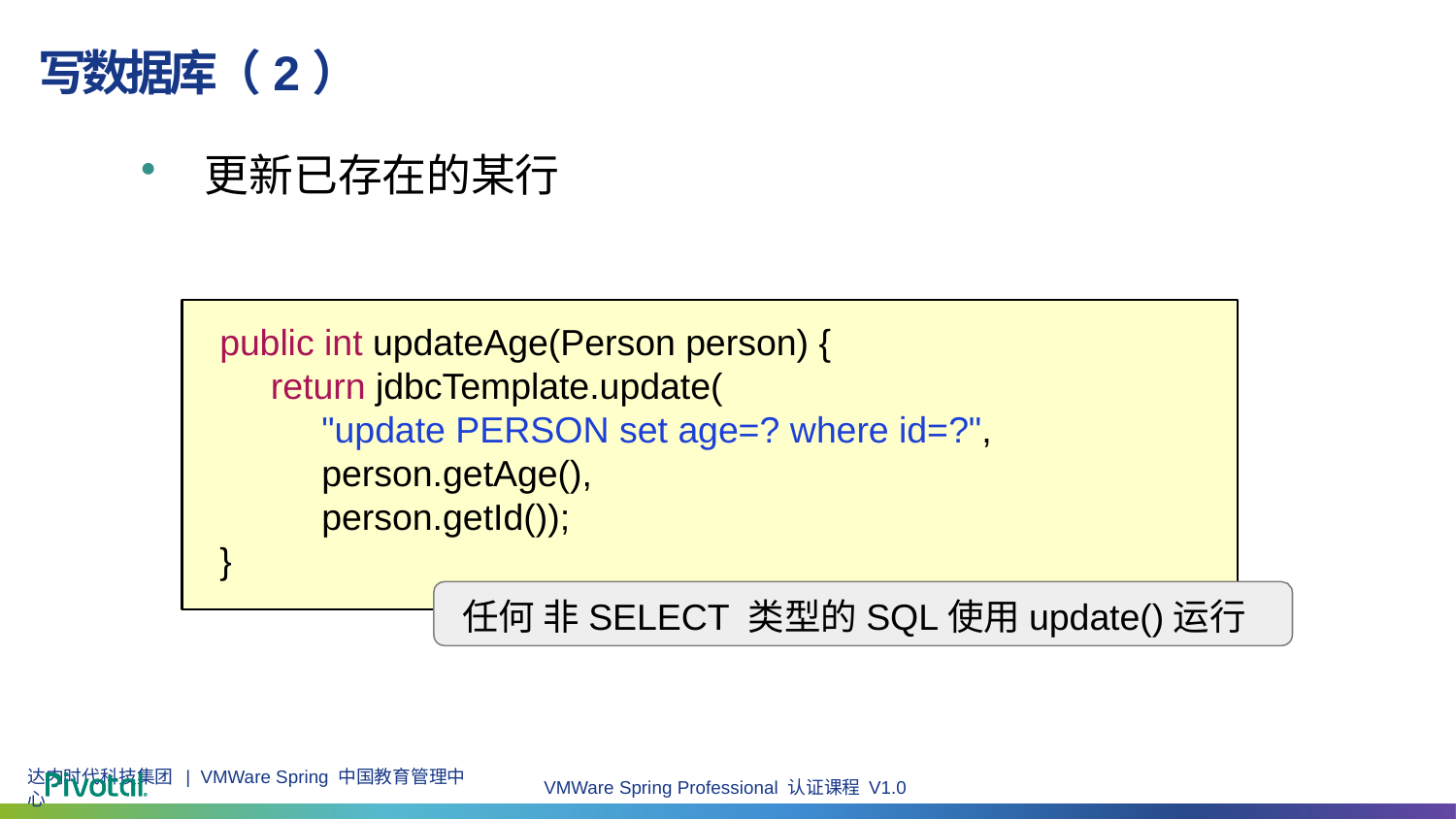

# 写数据库（2）
更新已存在的某行

public int updateAge(Person person) {
     return jdbcTemplate.update(
          "update PERSON set age=? where id=?",
          person.getAge(),
          person.getId());
}
任何 非SELECT 类型的SQL使用update()运行
20